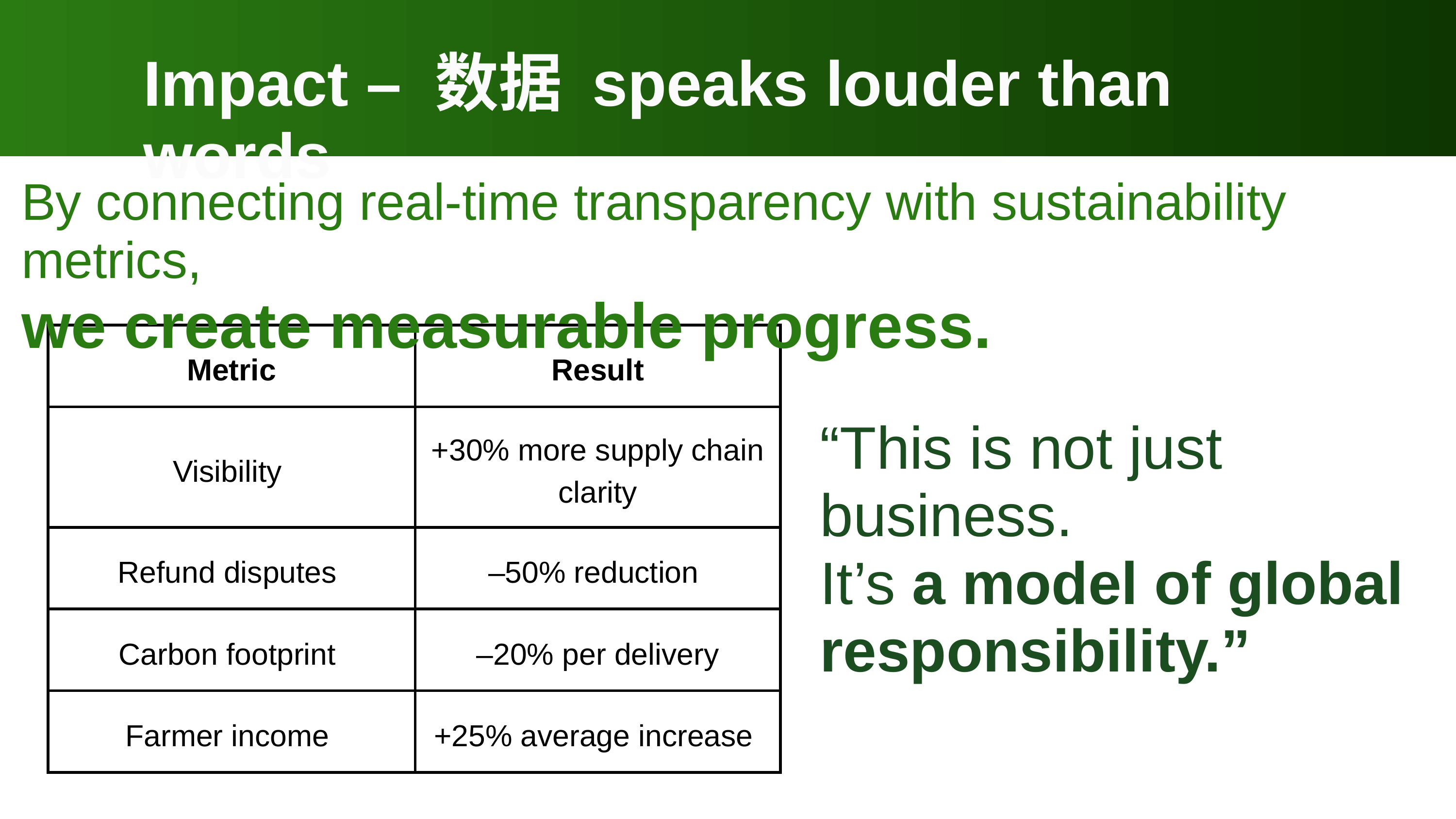

Impact – 数据 speaks louder than words
By connecting real-time transparency with sustainability metrics,
we create measurable progress.

| Metric | Result |
| --- | --- |
| Visibility | +30% more supply chain clarity |
| Refund disputes | –50% reduction |
| Carbon footprint | –20% per delivery |
| Farmer income | +25% average increase |
“This is not just business.
It’s a model of global responsibility.”